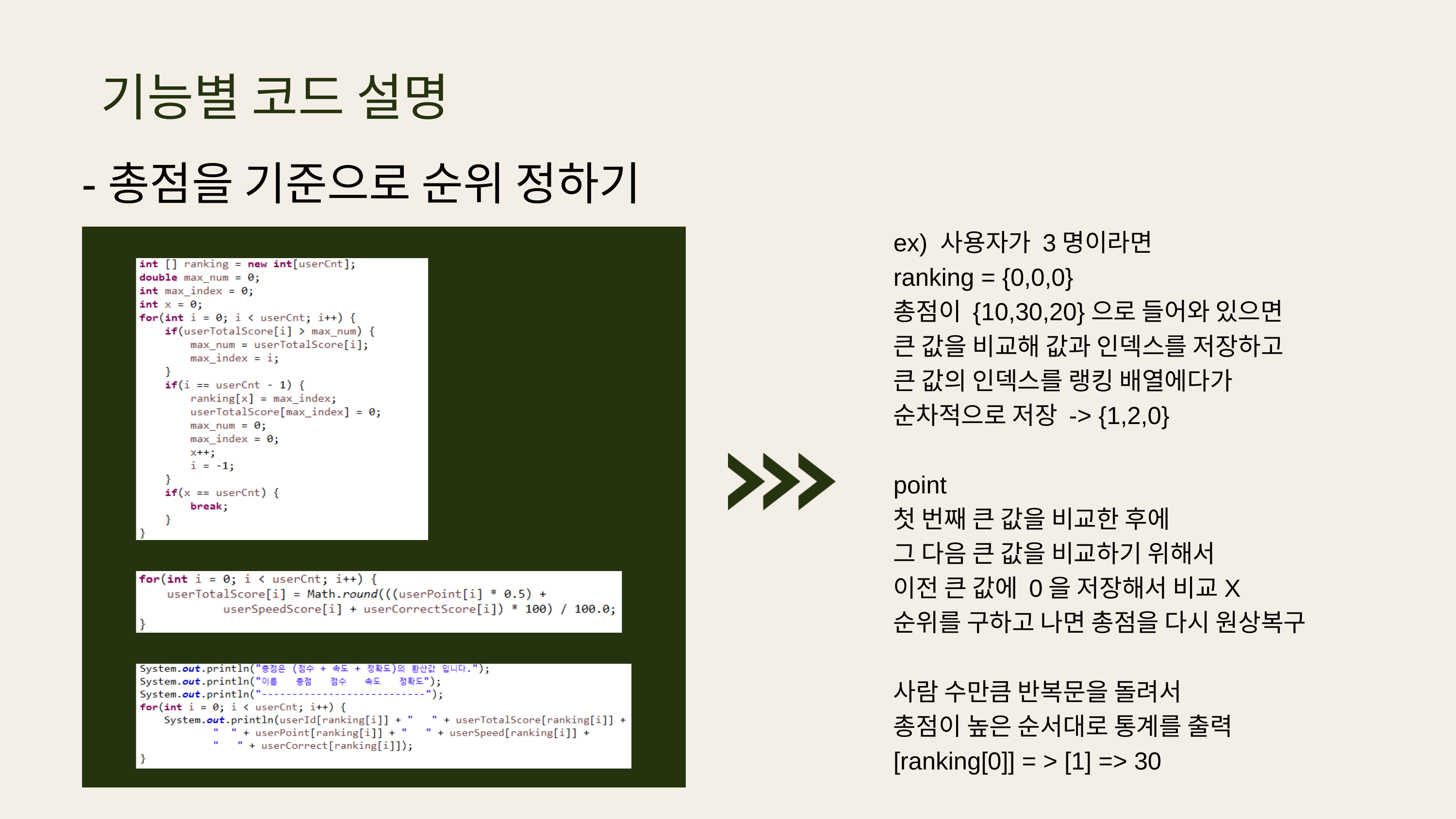

기능별 코드 설명
-총점을 기준으로 순위 정하기
ex) 사용자가 3명이라면
ranking = {0,0,0}
총점이 {10,30,20}으로 들어와 있으면
큰 값을 비교해 값과 인덱스를 저장하고
큰 값의 인덱스를 랭킹 배열에다가
순차적으로 저장 -> {1,2,0}

point
첫 번째 큰 값을 비교한 후에
그 다음 큰 값을 비교하기 위해서
이전 큰 값에 0을 저장해서 비교X
순위를 구하고 나면 총점을 다시 원상복구

사람 수만큼 반복문을 돌려서
총점이 높은 순서대로 통계를 출력
[ranking[0]] = > [1] => 30